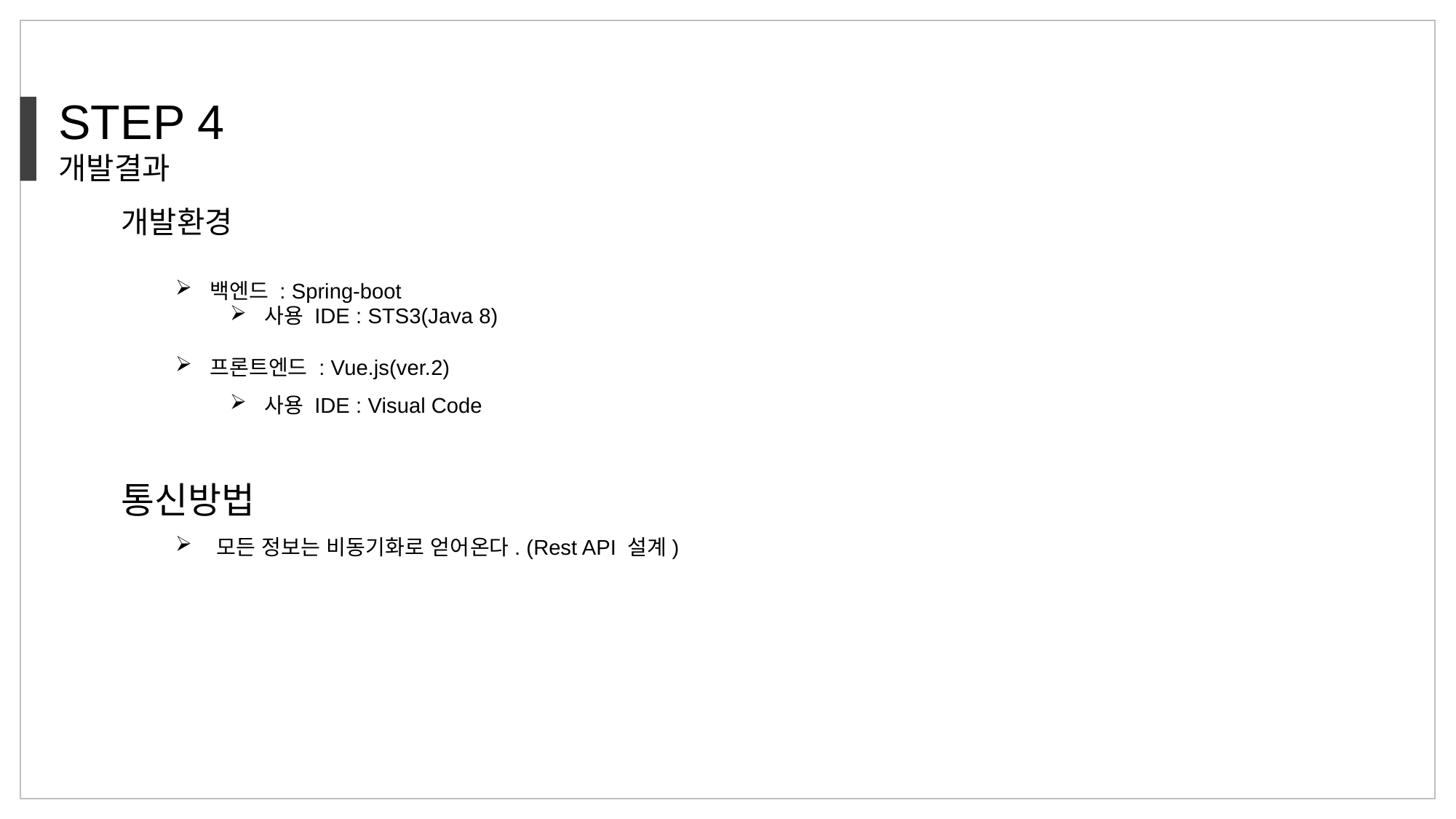

STEP 4
개발결과

개발환경

백엔드 : Spring-boot
사용 IDE : STS3(Java 8)
프론트엔드 : Vue.js(ver.2)
사용 IDE : Visual Code

통신방법
모든 정보는 비동기화로 얻어온다. (Rest API 설계)